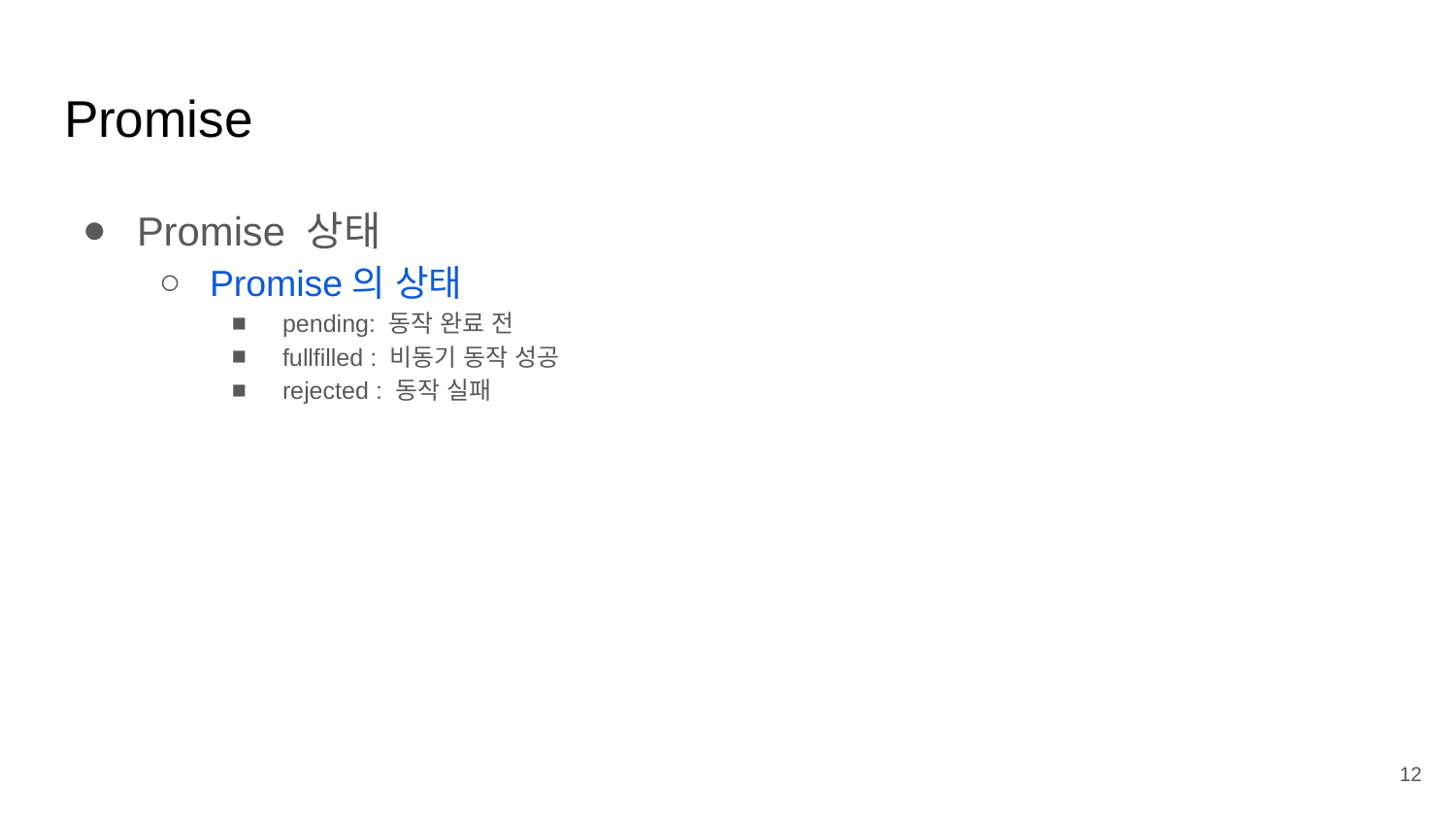

# Promise
Promise 상태
Promise의 상태
pending: 동작 완료 전
fullfilled : 비동기 동작 성공
rejected : 동작 실패
12